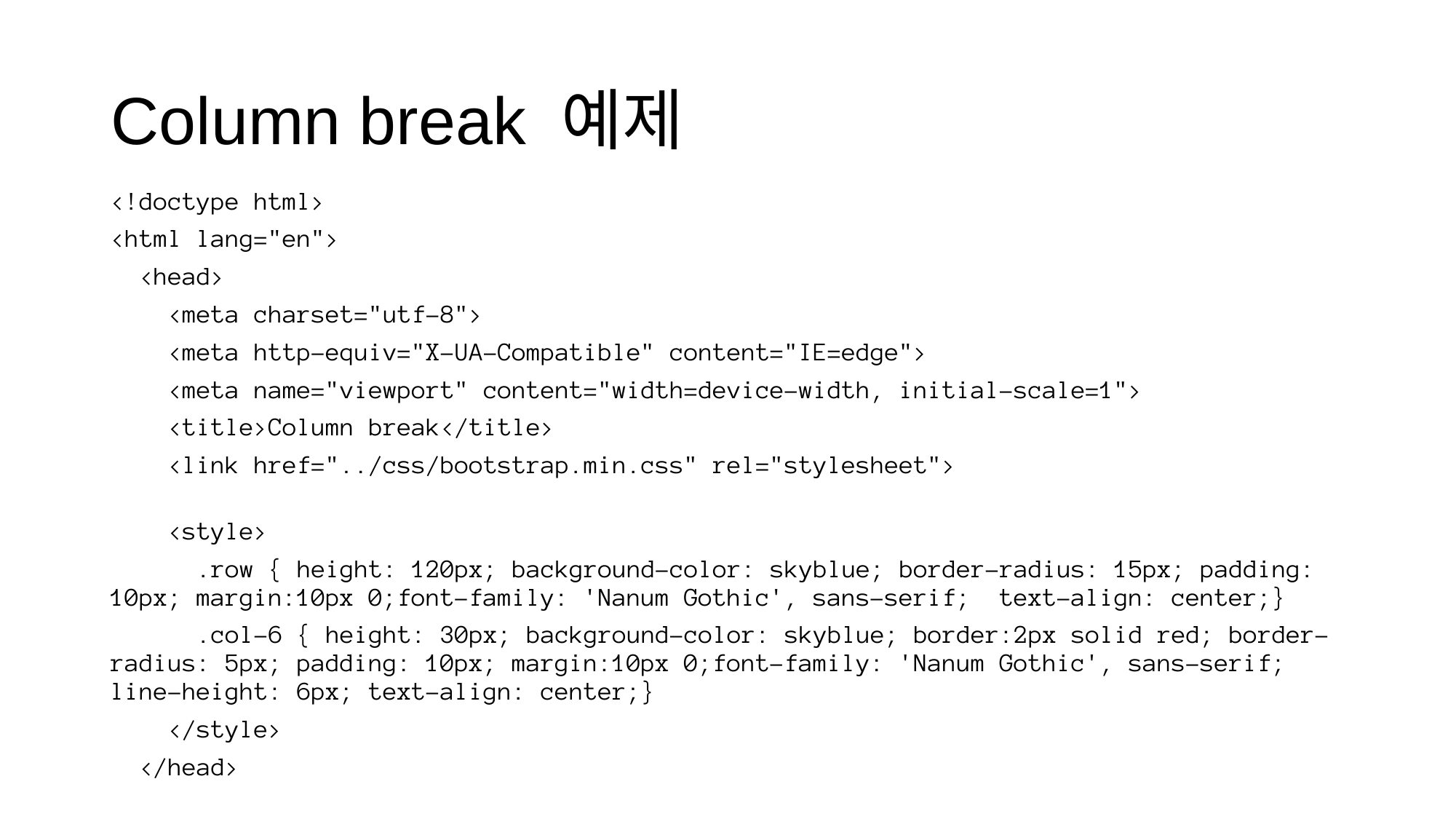

# Column break 예제
<!doctype html>
<html lang="en">
  <head>
    <meta charset="utf-8">
    <meta http-equiv="X-UA-Compatible" content="IE=edge">
    <meta name="viewport" content="width=device-width, initial-scale=1">
    <title>Column break</title>
    <link href="../css/bootstrap.min.css" rel="stylesheet">
    <style>
      .row { height: 120px; background-color: skyblue; border-radius: 15px; padding: 10px; margin:10px 0;font-family: 'Nanum Gothic', sans-serif;  text-align: center;}
      .col-6 { height: 30px; background-color: skyblue; border:2px solid red; border-radius: 5px; padding: 10px; margin:10px 0;font-family: 'Nanum Gothic', sans-serif; line-height: 6px; text-align: center;}
    </style>
  </head>